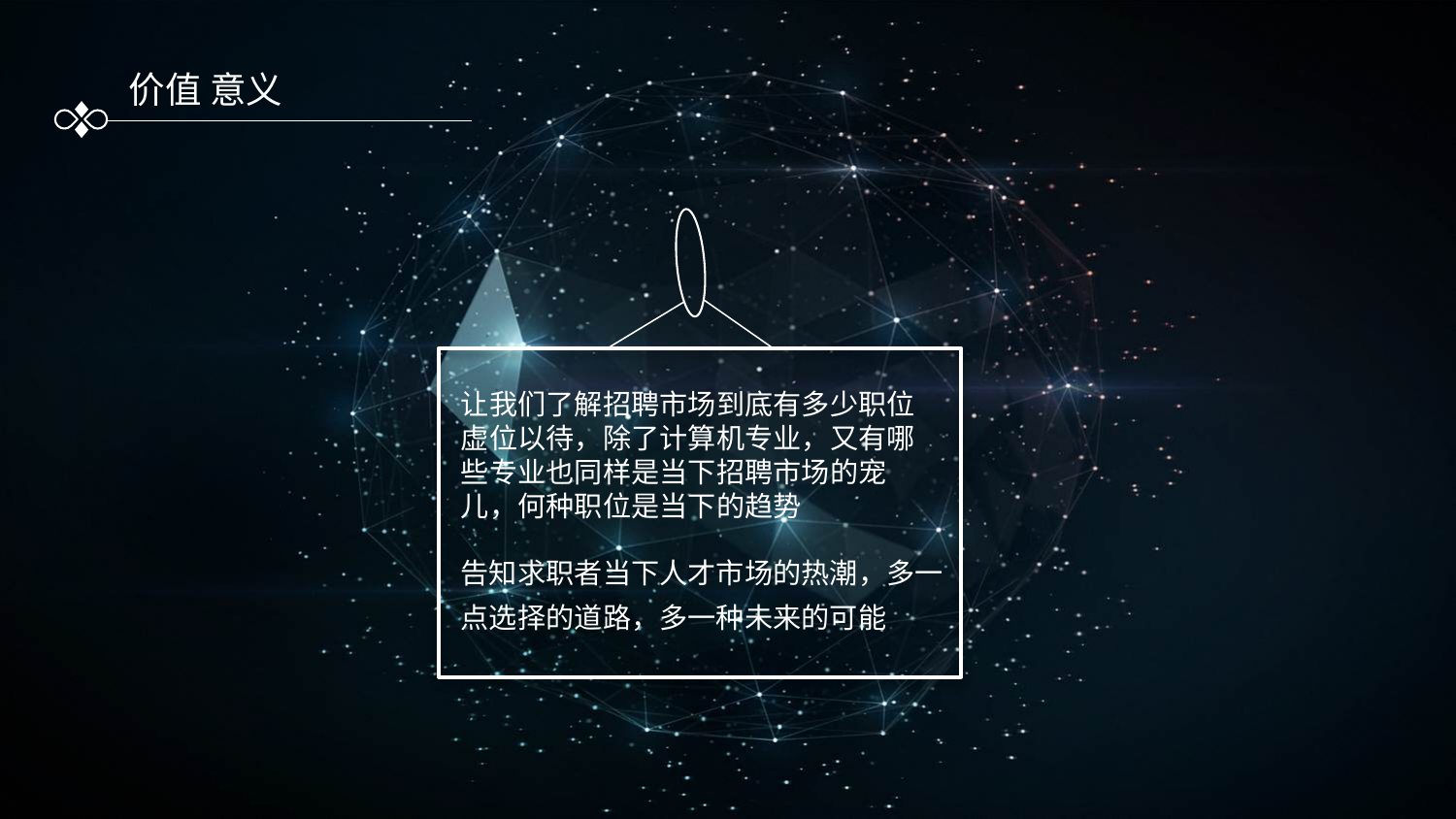

价值 意义

让我们了解招聘市场到底有多少职位虚位以待，除了计算机专业，又有哪些专业也同样是当下招聘市场的宠儿，何种职位是当下的趋势
告知求职者当下人才市场的热潮，多一点选择的道路，多一种未来的可能